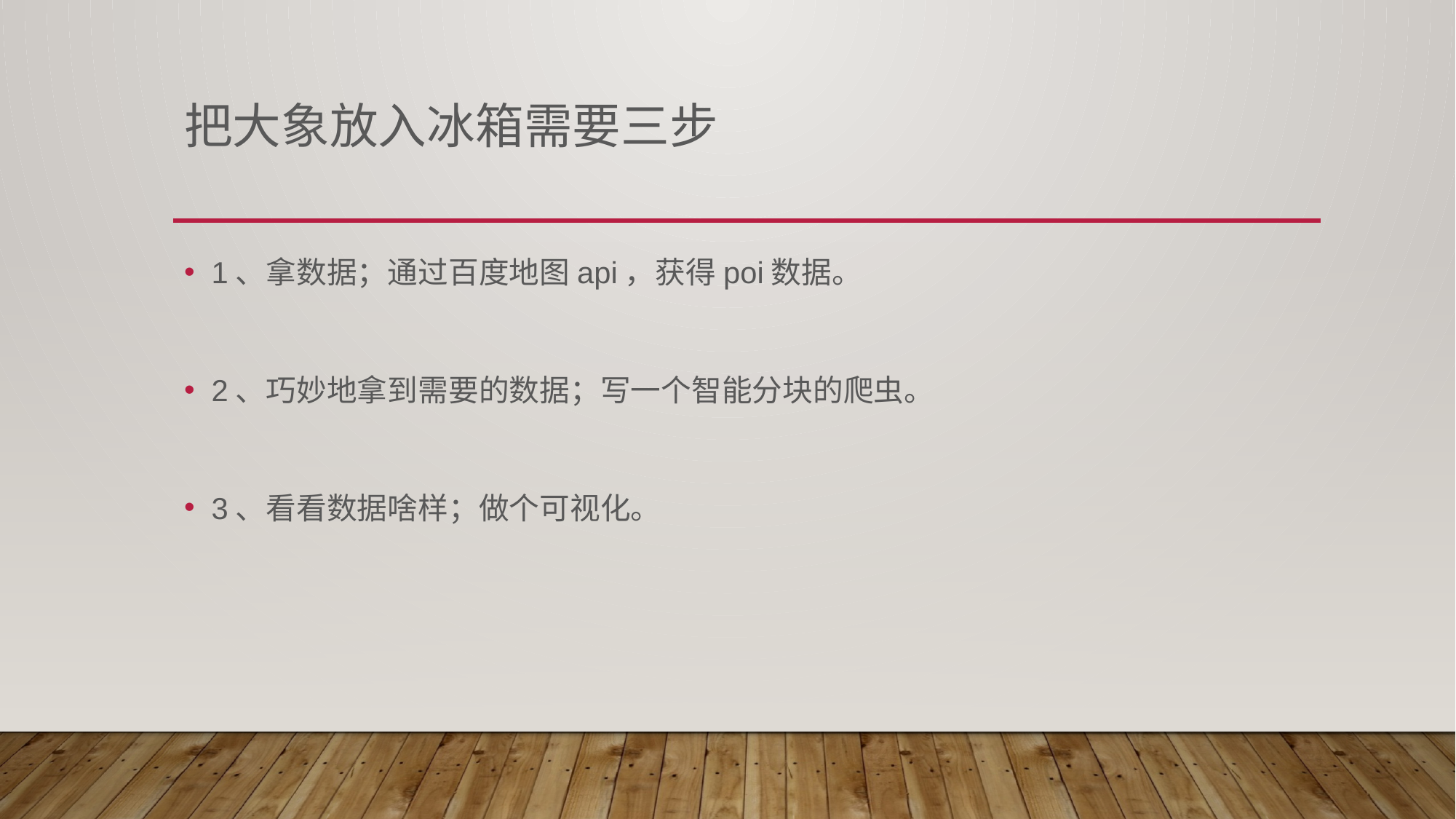

# 把大象放入冰箱需要三步
1、拿数据；通过百度地图api，获得poi数据。

2、巧妙地拿到需要的数据；写一个智能分块的爬虫。

3、看看数据啥样；做个可视化。